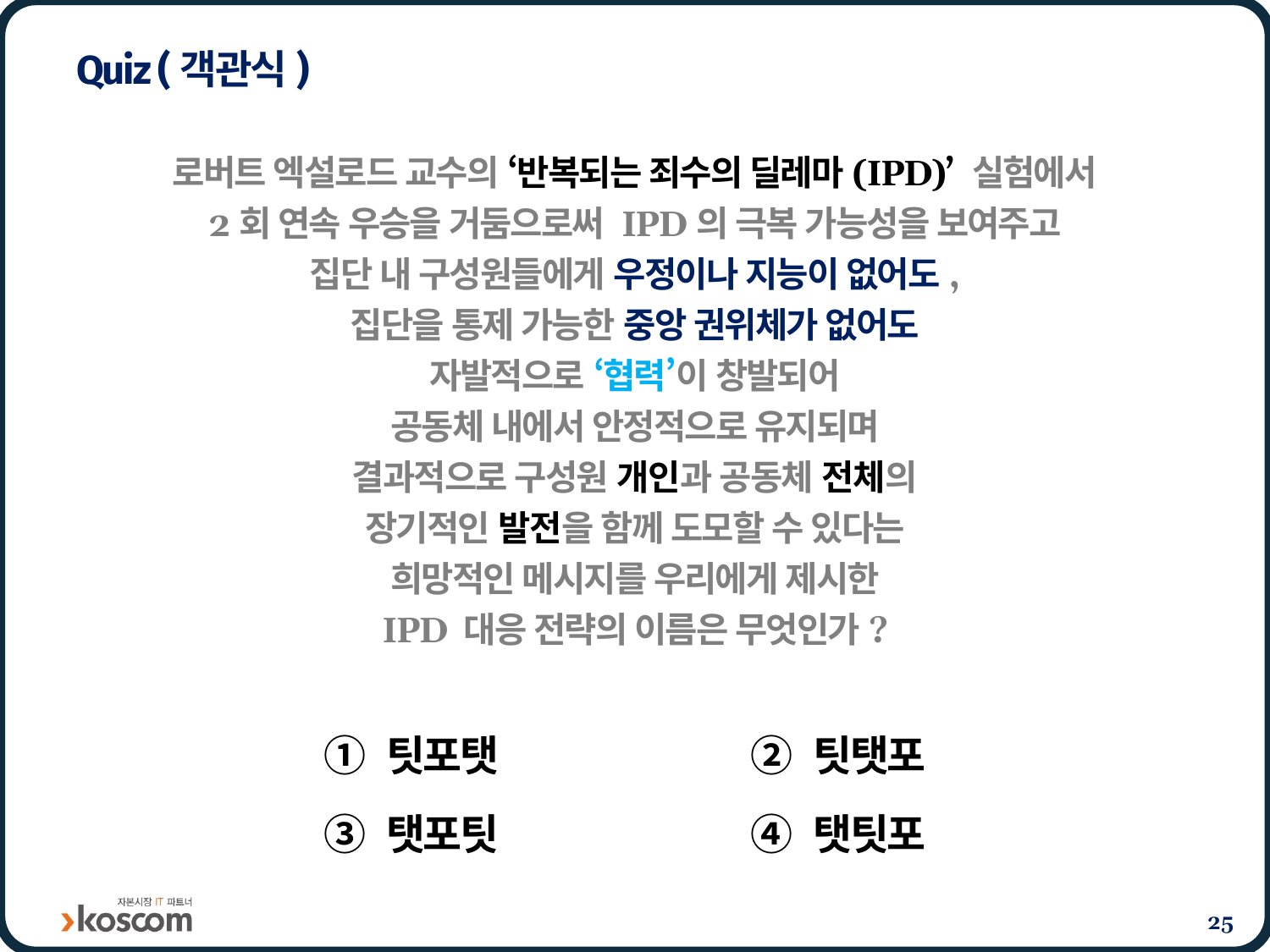

# Quiz (객관식)
로버트 엑설로드 교수의 ‘반복되는 죄수의 딜레마(IPD)’ 실험에서
2회 연속 우승을 거둠으로써 IPD의 극복 가능성을 보여주고
집단 내 구성원들에게 우정이나 지능이 없어도,
집단을 통제 가능한 중앙 권위체가 없어도
자발적으로 ‘협력’이 창발되어
공동체 내에서 안정적으로 유지되며
결과적으로 구성원 개인과 공동체 전체의
장기적인 발전을 함께 도모할 수 있다는
희망적인 메시지를 우리에게 제시한
IPD 대응 전략의 이름은 무엇인가?
① 팃포탯
② 팃탯포
③ 탯포팃
④ 탯팃포
25